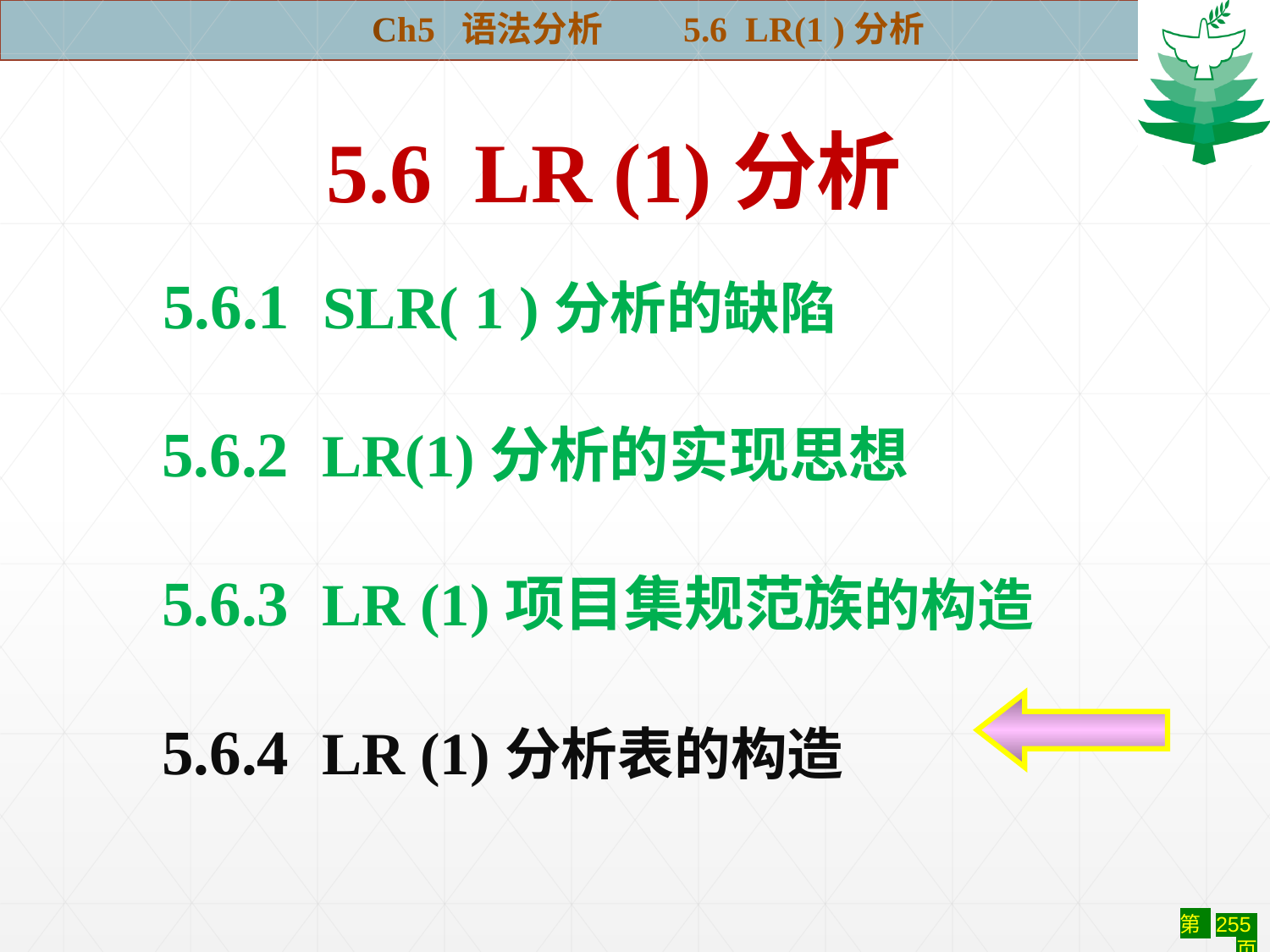

Ch5  语法分析         5.6  LR(1 )分析
 5.6  LR (1)分析
 5.6.1  SLR( 1 )分析的缺陷
 5.6.2  LR(1)分析的实现思想
 5.6.3  LR (1)项目集规范族的构造
 5.6.4  LR (1)分析表的构造